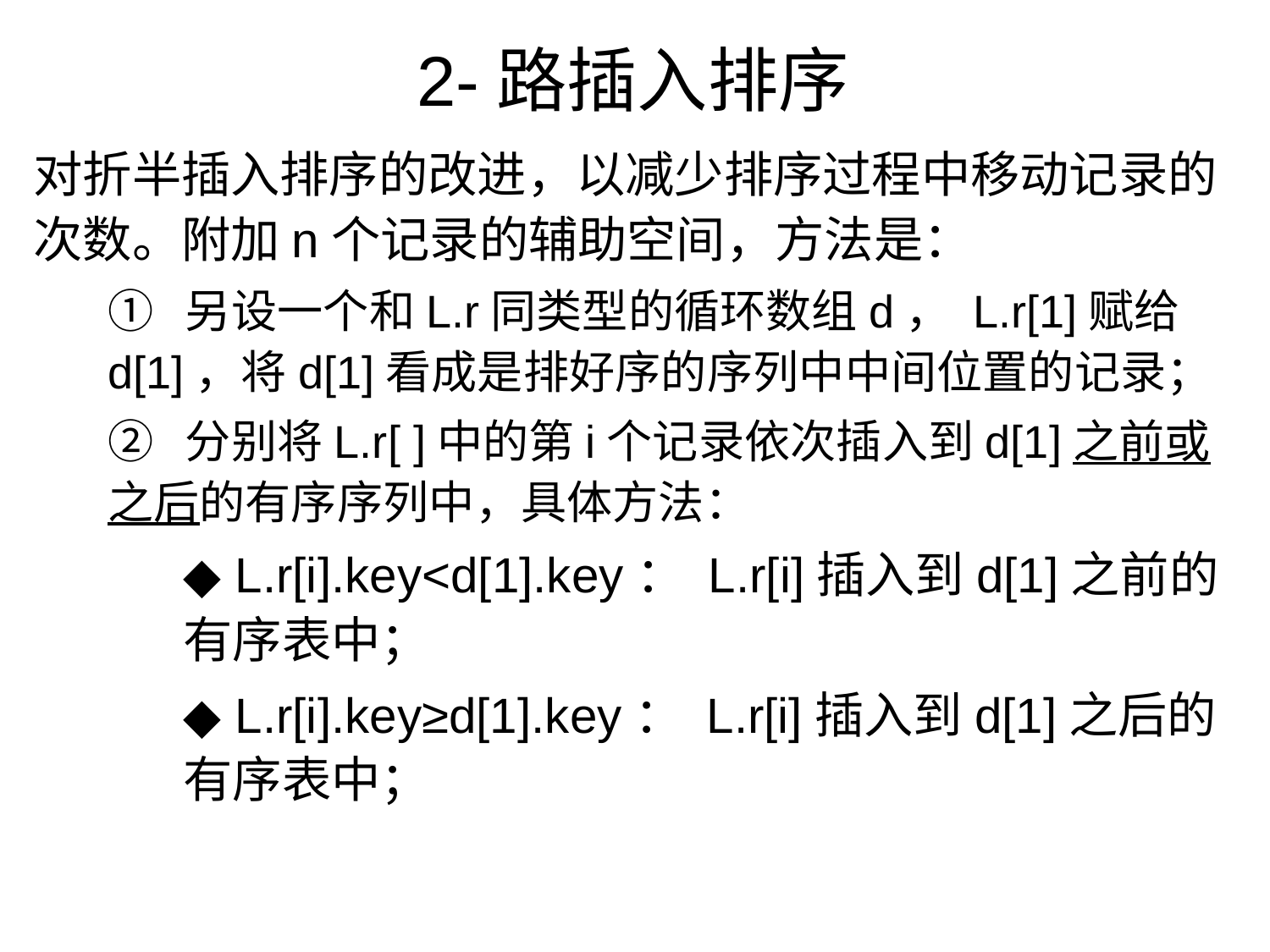

2-路插入排序
对折半插入排序的改进，以减少排序过程中移动记录的次数。附加n个记录的辅助空间，方法是：
①  另设一个和L.r同类型的循环数组d， L.r[1]赋给d[1]，将d[1]看成是排好序的序列中中间位置的记录；
②  分别将L.r[ ]中的第i个记录依次插入到d[1]之前或之后的有序序列中，具体方法：
◆ L.r[i].key<d[1].key： L.r[i]插入到d[1]之前的有序表中；
◆ L.r[i].key≥d[1].key： L.r[i]插入到d[1]之后的有序表中；